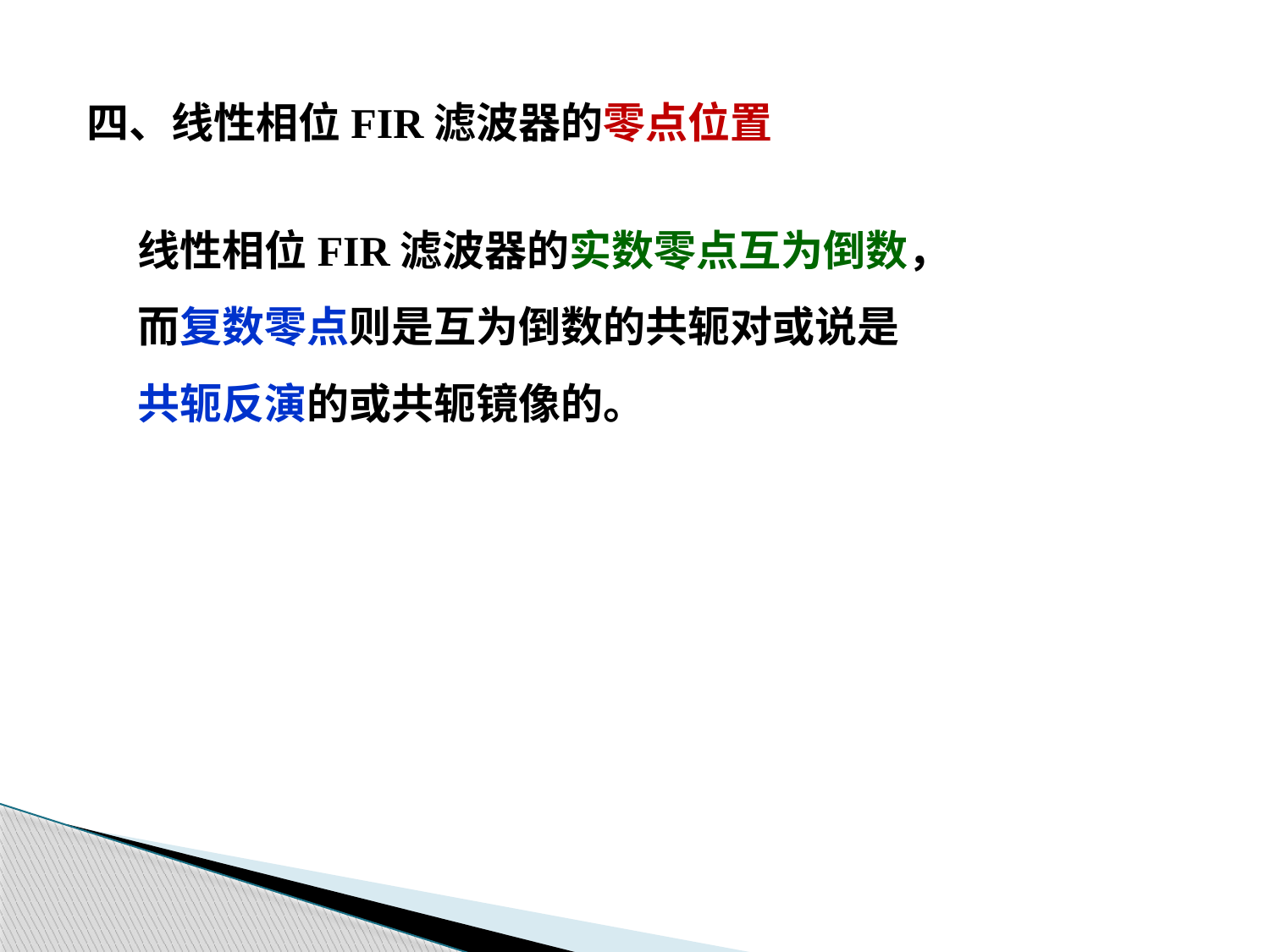

四、线性相位FIR滤波器的零点位置
线性相位FIR滤波器的实数零点互为倒数，
而复数零点则是互为倒数的共轭对或说是
共轭反演的或共轭镜像的。